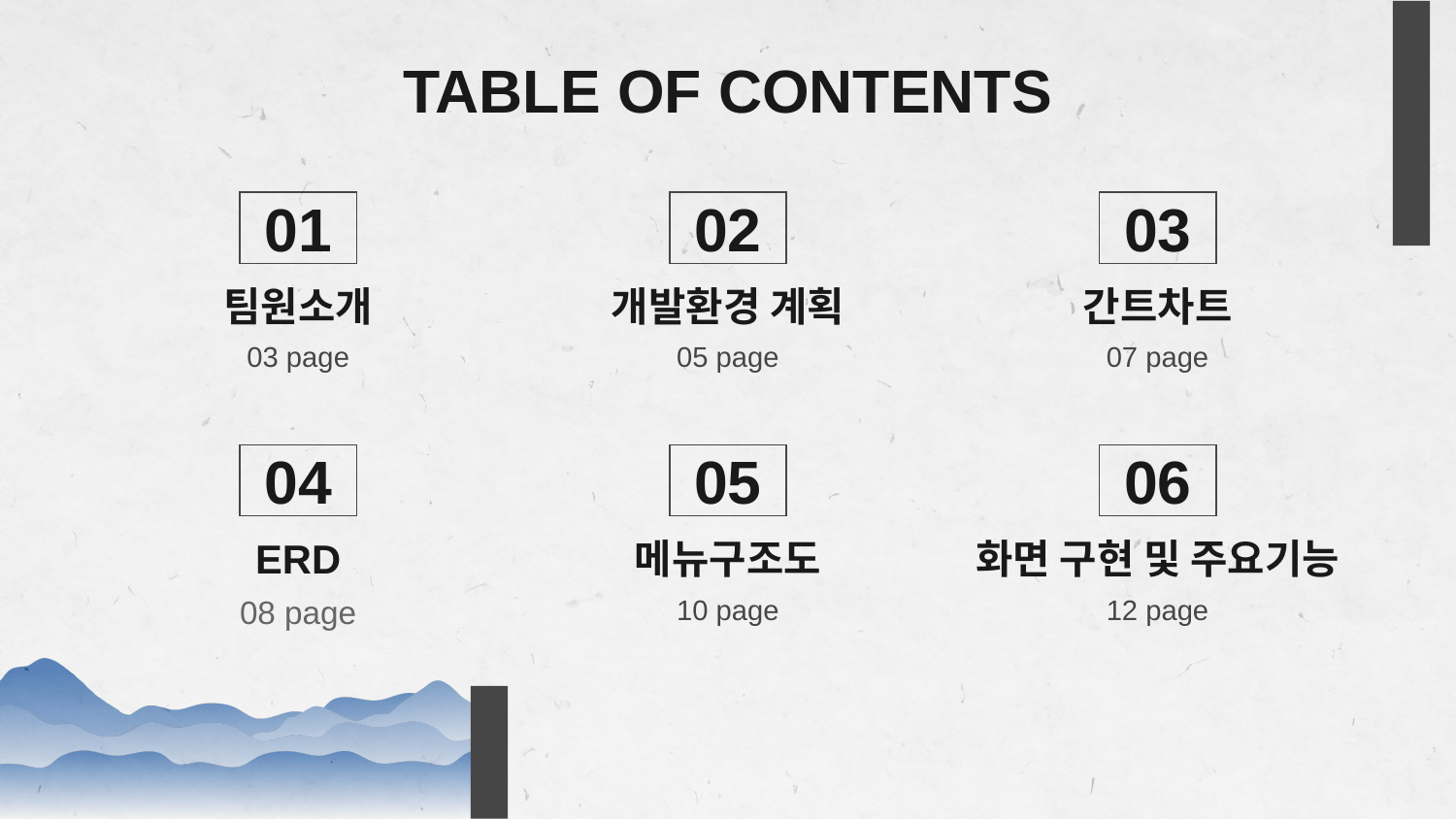

# TABLE OF CONTENTS
01
02
03
팀원소개
개발환경 계획
간트차트
03 page
05 page
07 page
04
05
06
ERD
메뉴구조도
화면 구현 및 주요기능
08 page
10 page
12 page